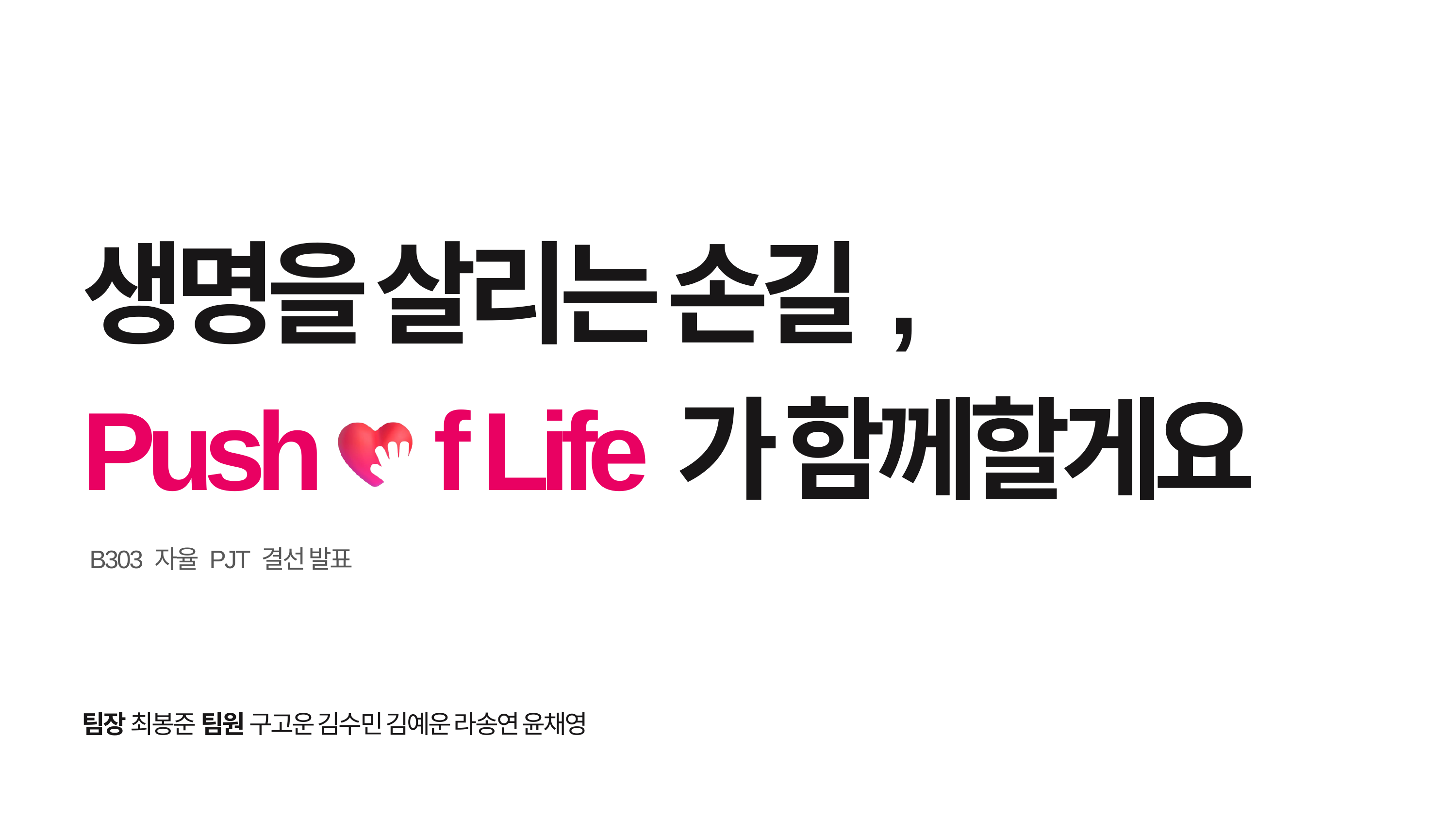

생명을 살리는 손길,
Push o f Life가 함께할게요

B303 자율 PJT 결선 발표
팀장 최봉준 팀원 구고운 김수민 김예운 라송연 윤채영